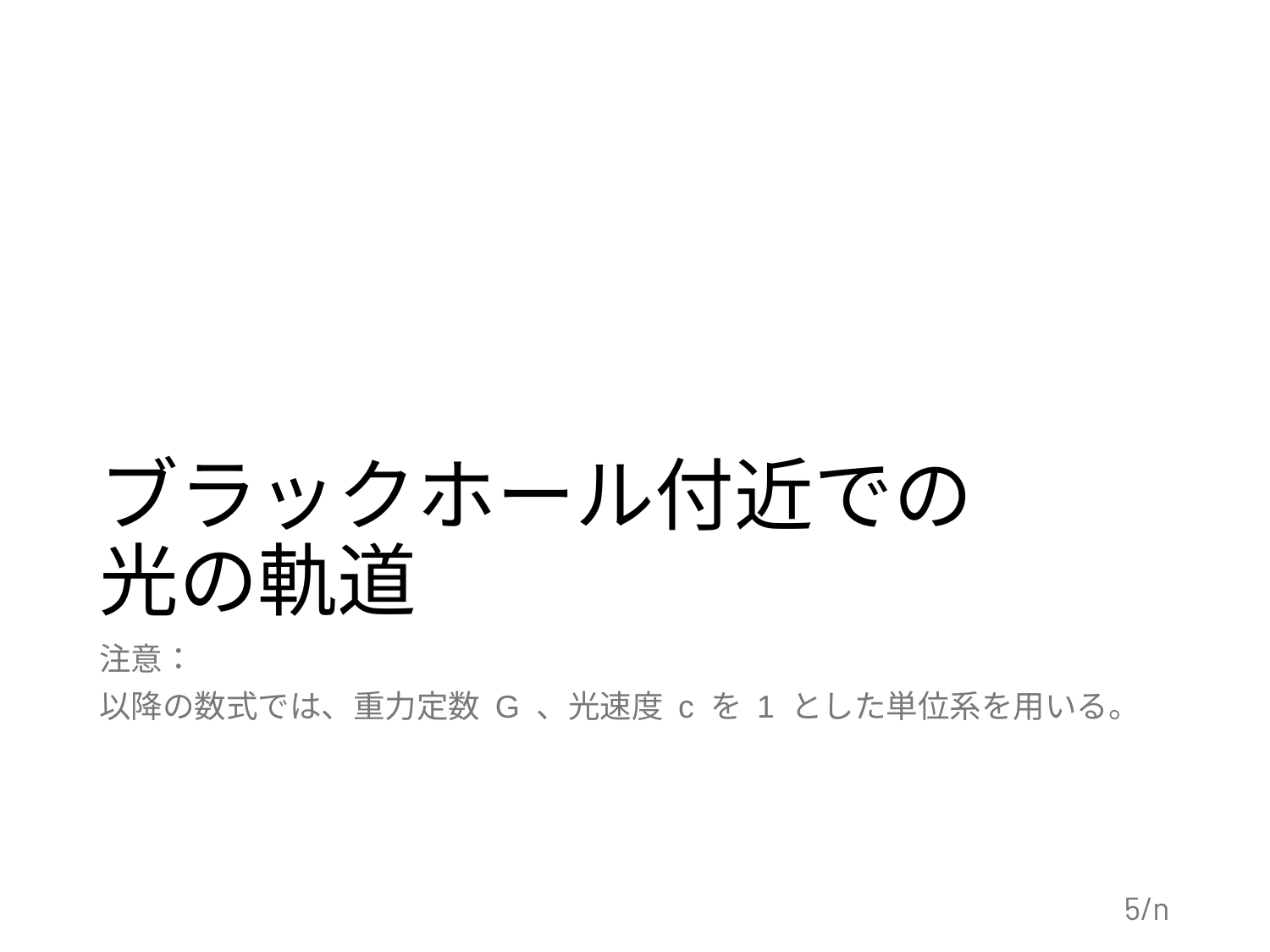

# ブラックホール付近での 光の軌道
注意：
以降の数式では、重力定数 G 、光速度 c を 1 とした単位系を用いる。
5/n